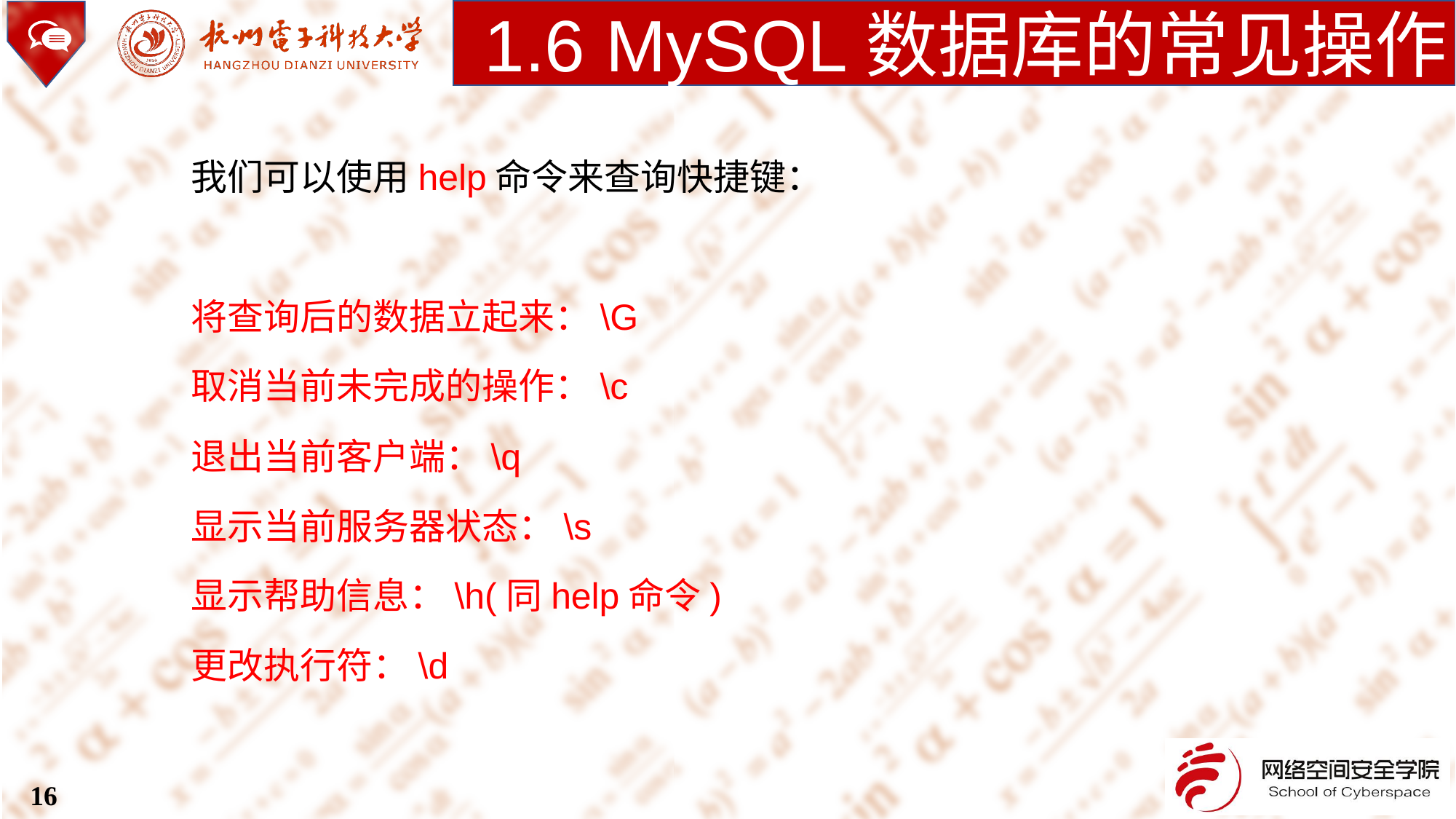

1.6 MySQL数据库的常见操作
我们可以使用help命令来查询快捷键：

将查询后的数据立起来：\G
取消当前未完成的操作：\c
退出当前客户端：\q
显示当前服务器状态：\s
显示帮助信息：\h(同help命令)
更改执行符：\d

16